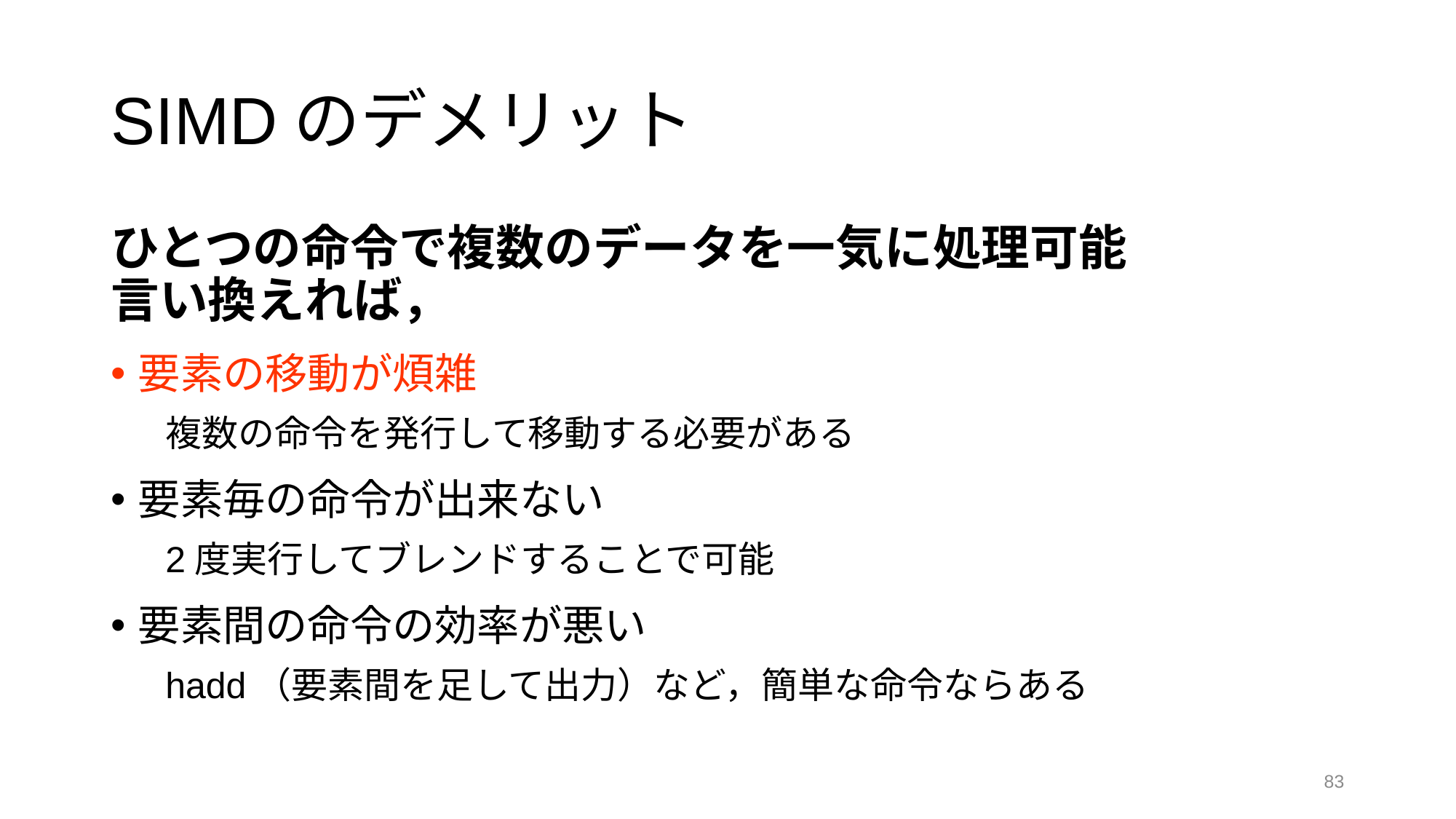

# SIMDのデメリット
ひとつの命令で複数のデータを一気に処理可能
言い換えれば，
要素の移動が煩雑
複数の命令を発行して移動する必要がある
要素毎の命令が出来ない
2度実行してブレンドすることで可能
要素間の命令の効率が悪い
hadd（要素間を足して出力）など，簡単な命令ならある

83